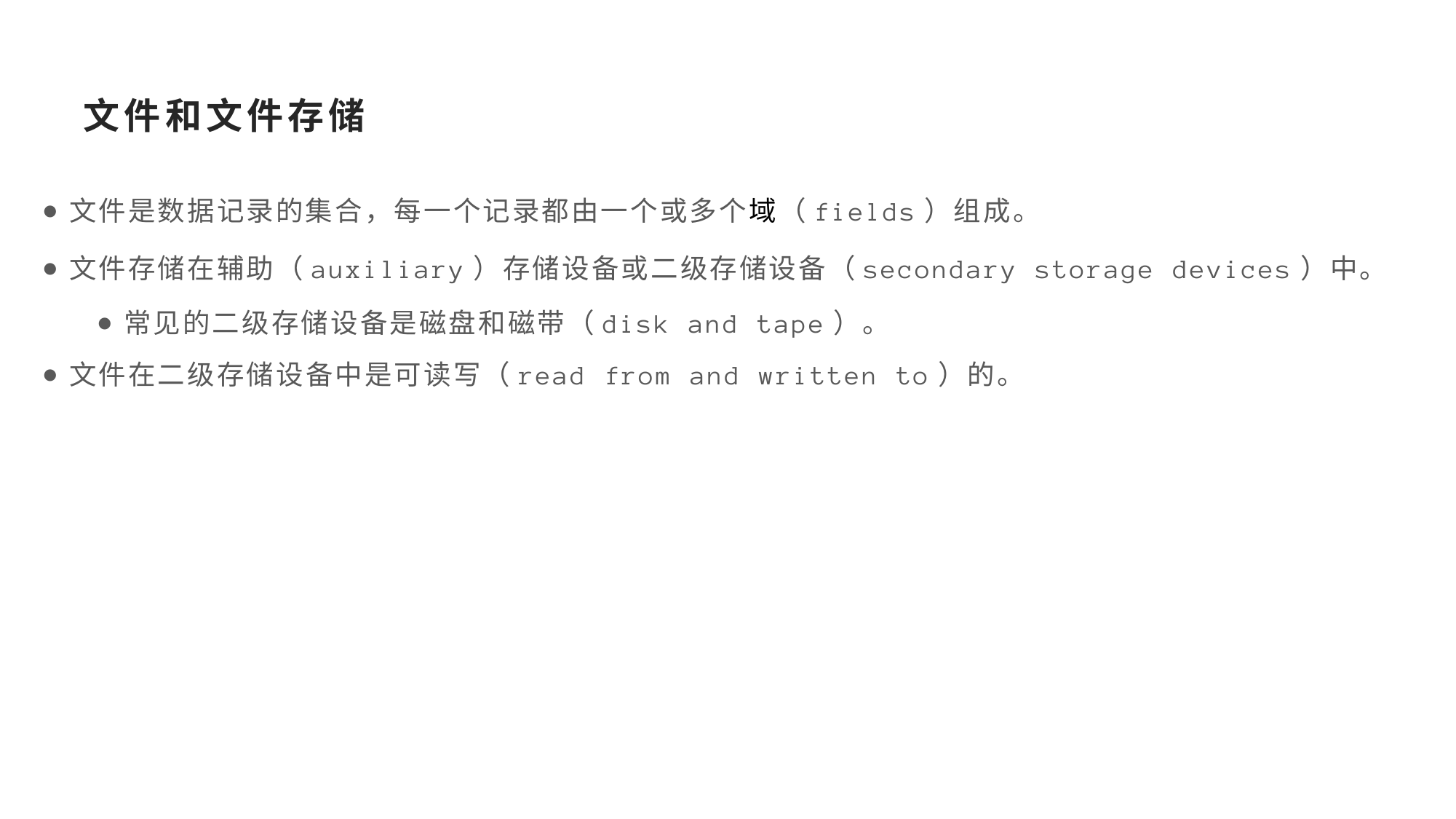

# 文件和文件存储
文件是数据记录的集合，每一个记录都由一个或多个域（fields）组成。
文件存储在辅助（auxiliary）存储设备或二级存储设备（secondary storage devices）中。
常见的二级存储设备是磁盘和磁带（disk and tape）。
文件在二级存储设备中是可读写（read from and written to）的。